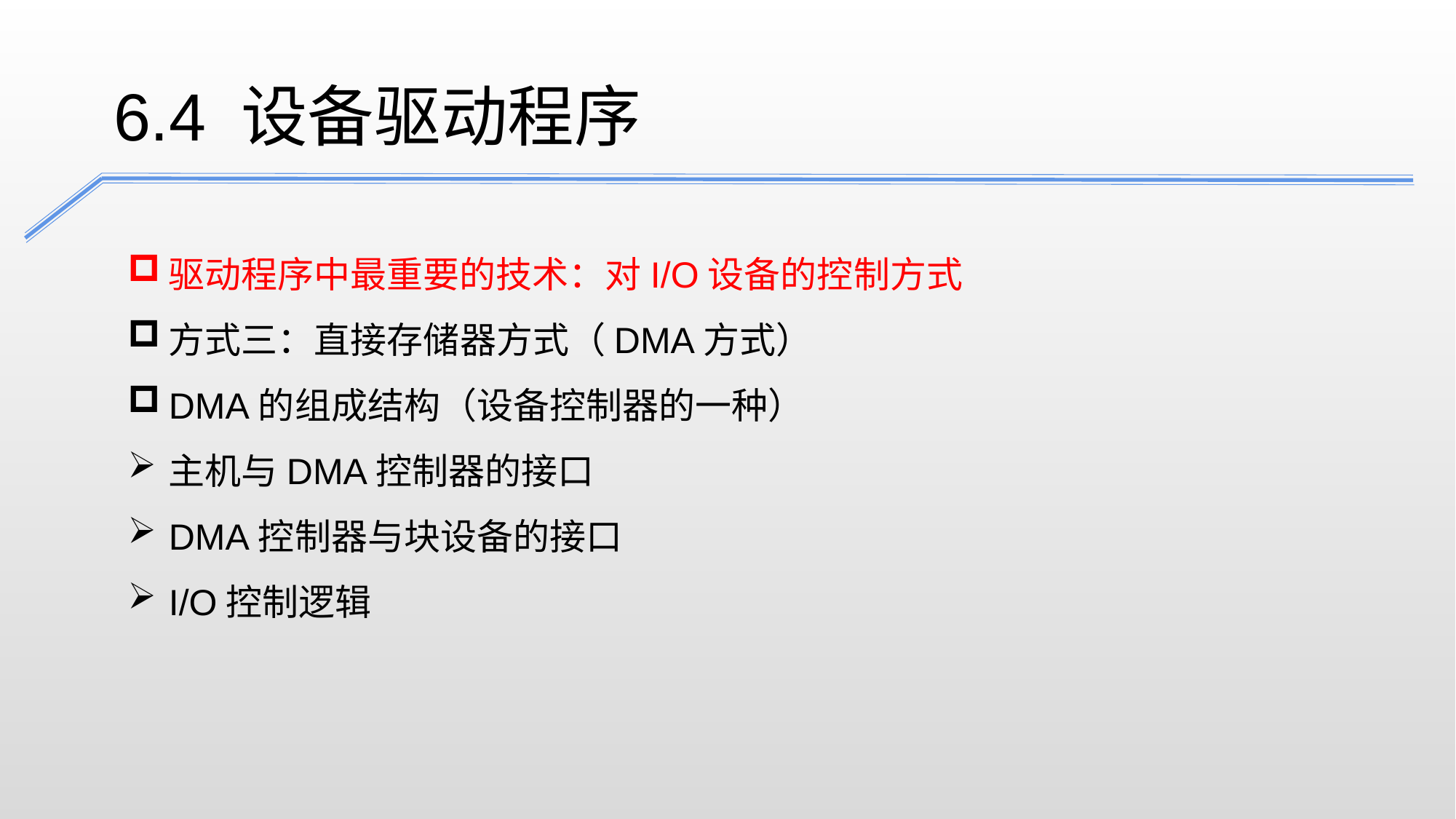

6.4 设备驱动程序
驱动程序中最重要的技术：对I/O设备的控制方式
方式三：直接存储器方式（DMA方式）
DMA的组成结构（设备控制器的一种）
主机与DMA控制器的接口
DMA控制器与块设备的接口
I/O控制逻辑